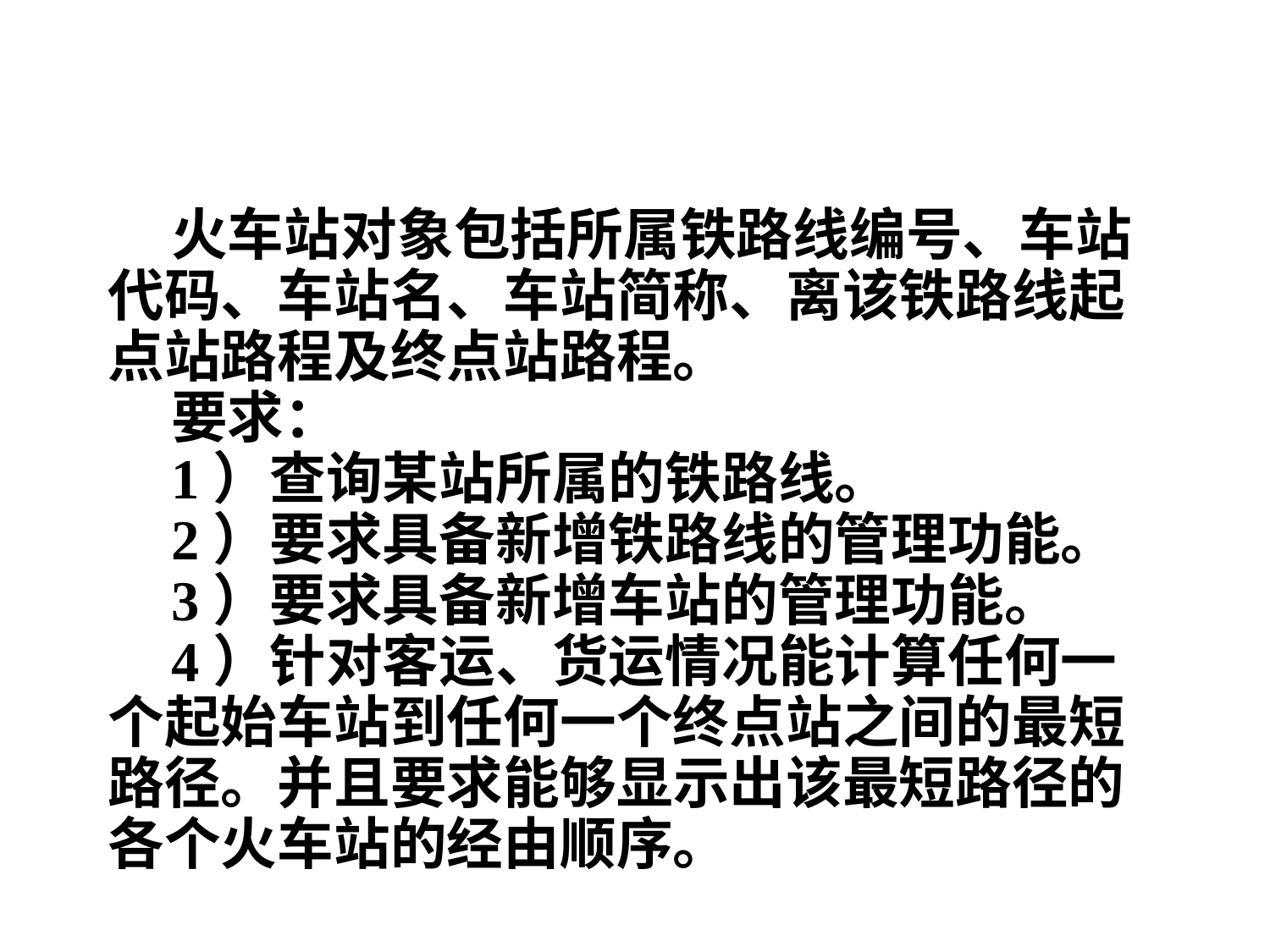

火车站对象包括所属铁路线编号、车站代码、车站名、车站简称、离该铁路线起点站路程及终点站路程。
要求：
1）查询某站所属的铁路线。
2）要求具备新增铁路线的管理功能。
3）要求具备新增车站的管理功能。
4）针对客运、货运情况能计算任何一个起始车站到任何一个终点站之间的最短路径。并且要求能够显示出该最短路径的各个火车站的经由顺序。